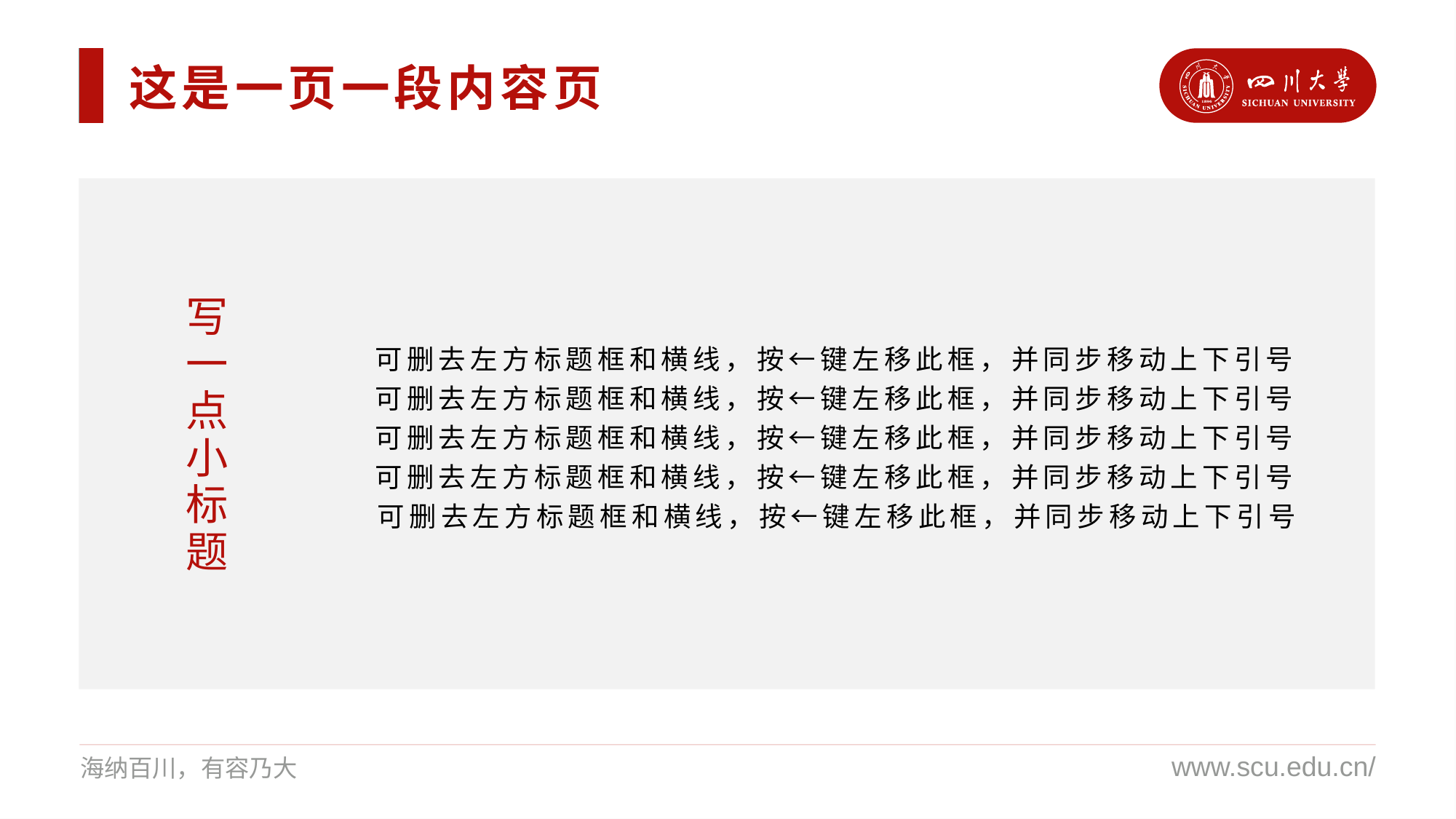

这是一页一段内容页

写一点小标题

可删去左方标题框和横线，按←键左移此框，并同步移动上下引号可删去左方标题框和横线，按←键左移此框，并同步移动上下引号可删去左方标题框和横线，按←键左移此框，并同步移动上下引号可删去左方标题框和横线，按←键左移此框，并同步移动上下引号可删去左方标题框和横线，按←键左移此框，并同步移动上下引号